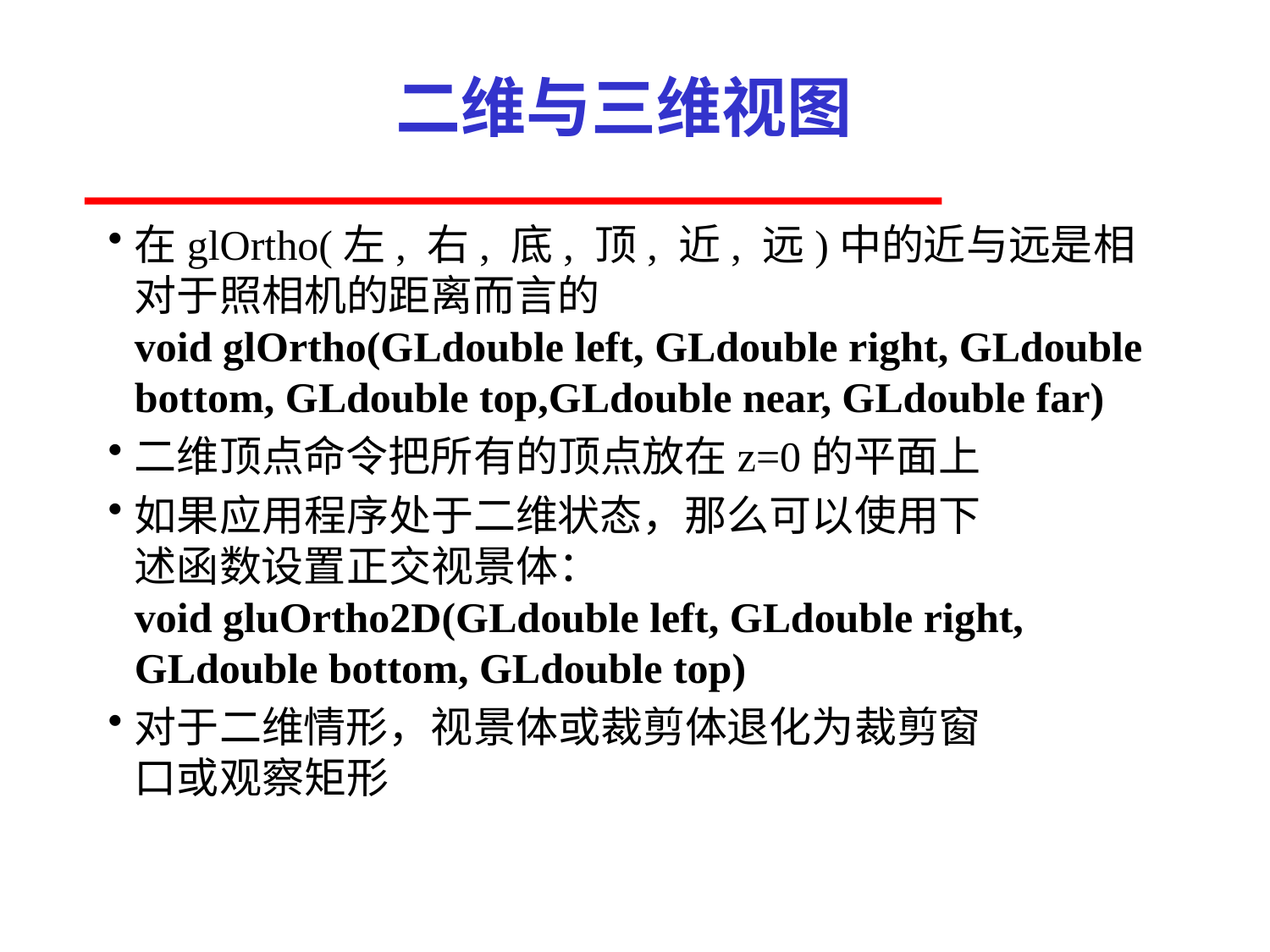

# 二维与三维视图
在glOrtho(左, 右, 底, 顶, 近, 远)中的近与远是相
对于照相机的距离而言的
void glOrtho(GLdouble left, GLdouble right, GLdouble
bottom, GLdouble top,GLdouble near, GLdouble far)
二维顶点命令把所有的顶点放在z=0的平面上
如果应用程序处于二维状态，那么可以使用下
述函数设置正交视景体：
void gluOrtho2D(GLdouble left, GLdouble right,
GLdouble bottom, GLdouble top)
对于二维情形，视景体或裁剪体退化为裁剪窗
口或观察矩形
72